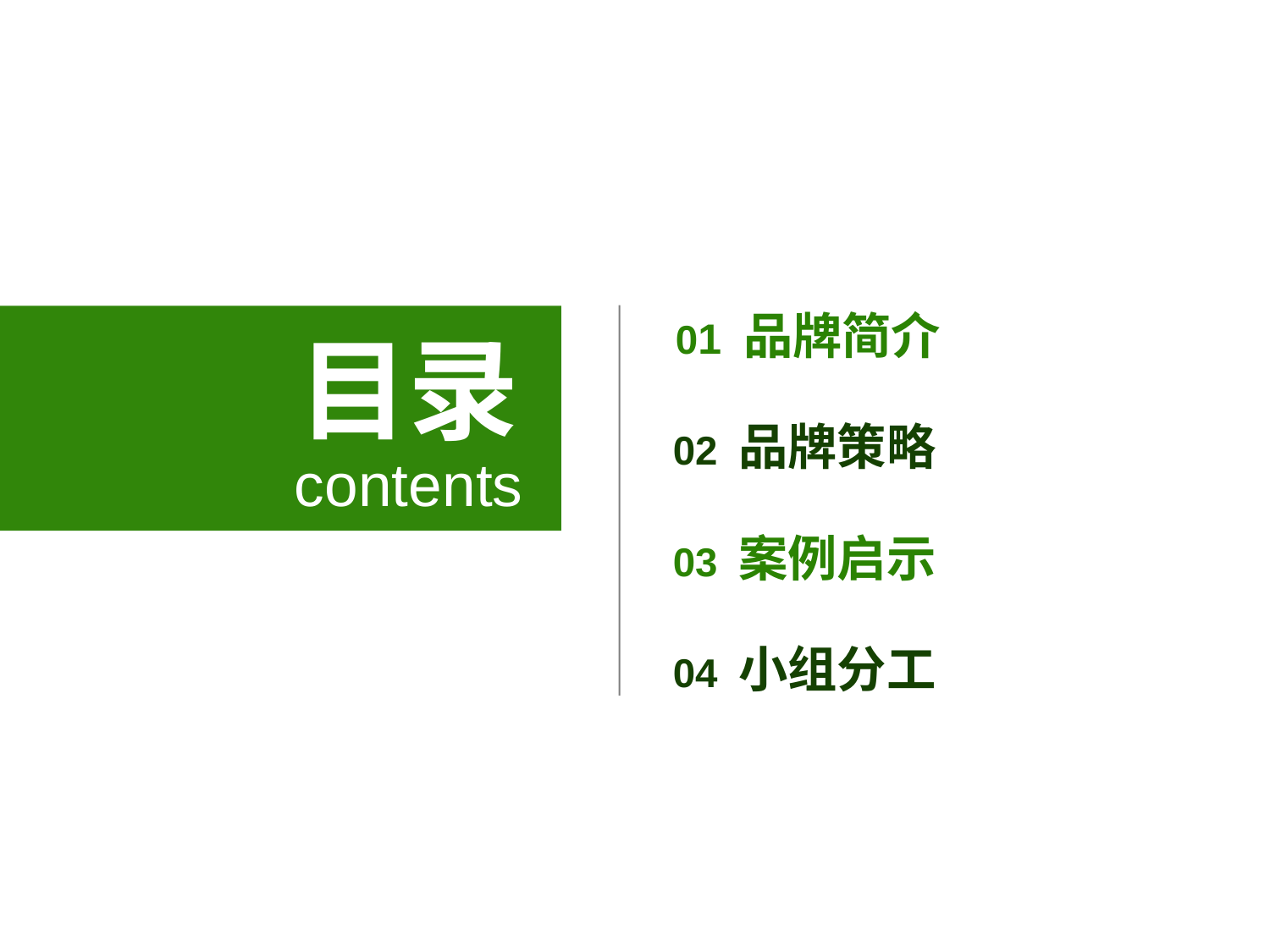

01 品牌简介

目录
02 品牌策略
contents
03 案例启示
04 小组分工